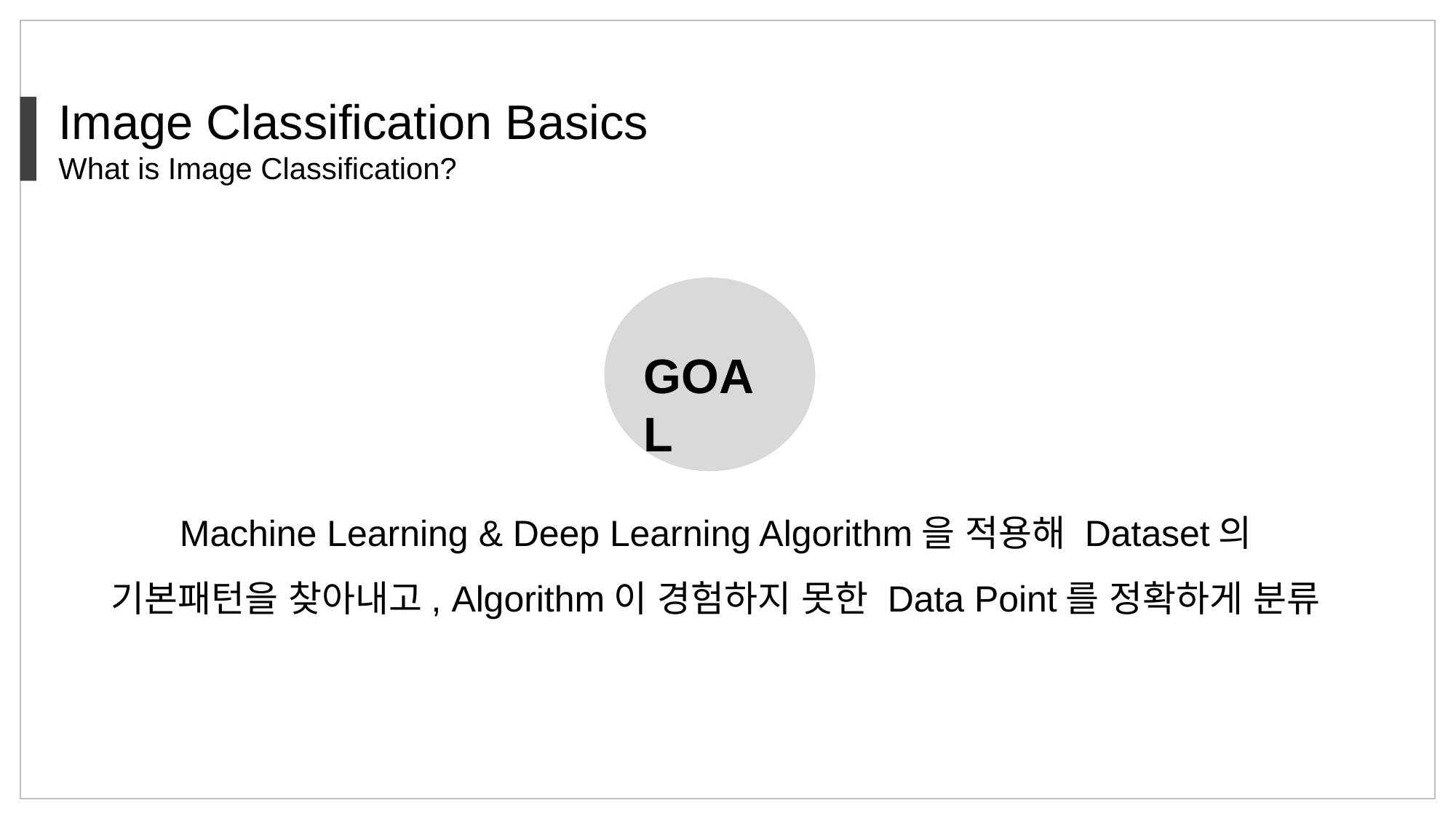

Image Classification Basics
What is Image Classification?

GOAL
 Machine Learning & Deep Learning Algorithm을 적용해 Dataset의
기본패턴을 찾아내고, Algorithm이 경험하지 못한 Data Point를 정확하게 분류